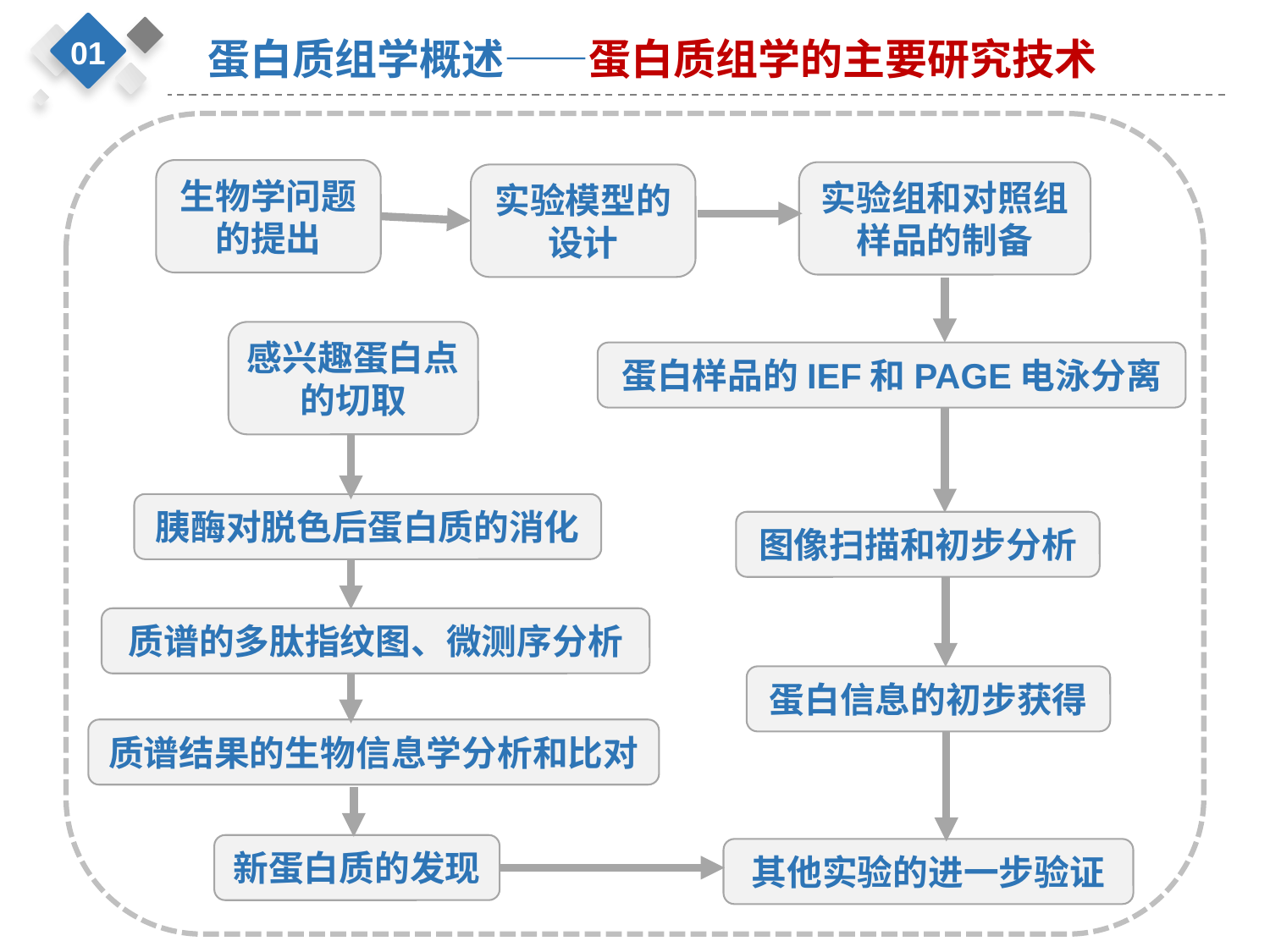

01

蛋白质组学概述——蛋白质组学的主要研究技术

生物学问题的提出
实验组和对照组样品的制备
实验模型的设计
感兴趣蛋白点的切取
蛋白样品的IEF和PAGE电泳分离
胰酶对脱色后蛋白质的消化
图像扫描和初步分析
质谱的多肽指纹图、微测序分析
蛋白信息的初步获得
质谱结果的生物信息学分析和比对
新蛋白质的发现
其他实验的进一步验证